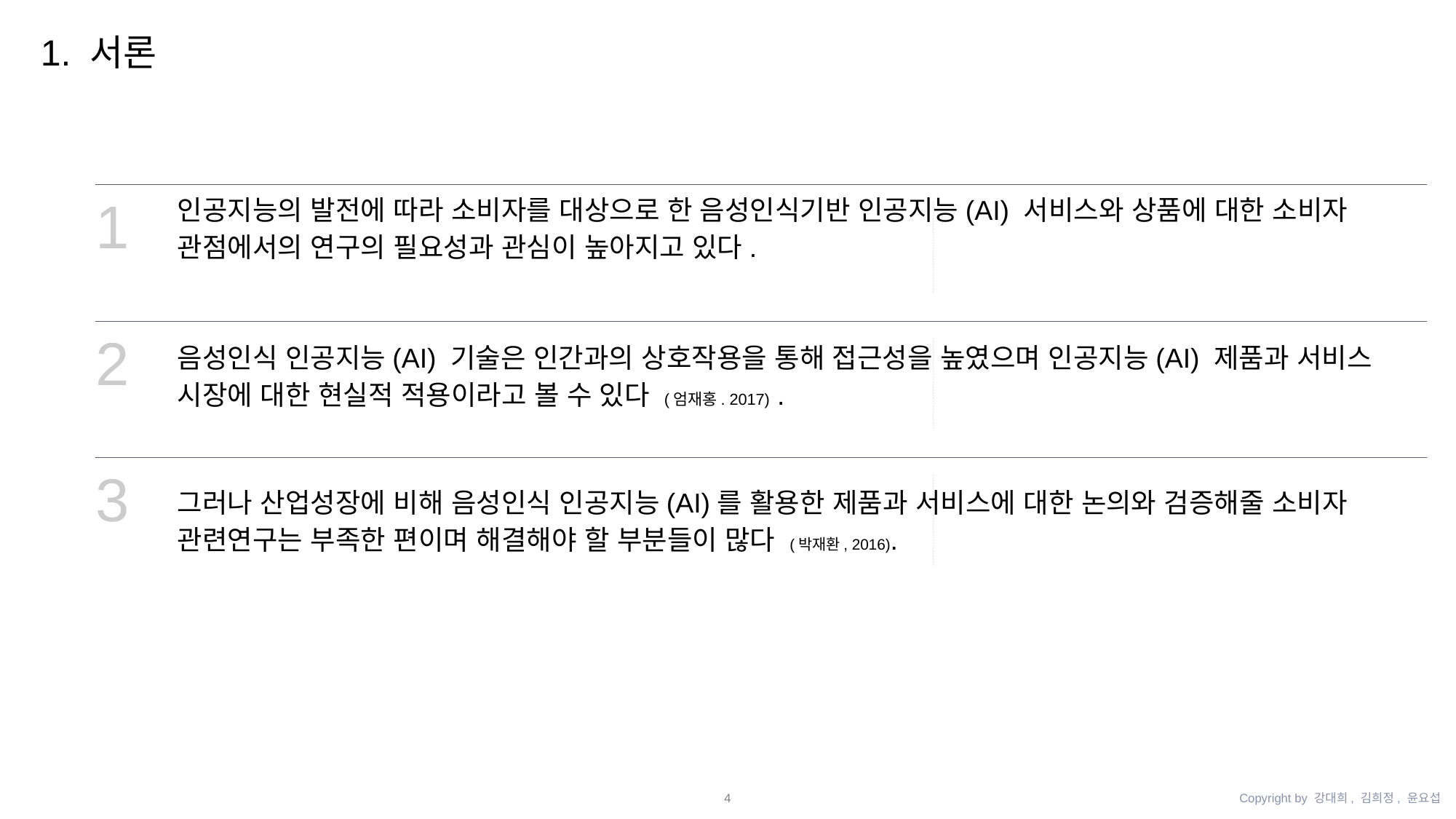

1. 서론
1
인공지능의 발전에 따라 소비자를 대상으로 한 음성인식기반 인공지능(AI) 서비스와 상품에 대한 소비자 관점에서의 연구의 필요성과 관심이 높아지고 있다.
2
음성인식 인공지능(AI) 기술은 인간과의 상호작용을 통해 접근성을 높였으며 인공지능(AI) 제품과 서비스 시장에 대한 현실적 적용이라고 볼 수 있다 (엄재홍. 2017) .
3
그러나 산업성장에 비해 음성인식 인공지능(AI)를 활용한 제품과 서비스에 대한 논의와 검증해줄 소비자 관련연구는 부족한 편이며 해결해야 할 부분들이 많다 (박재환, 2016).